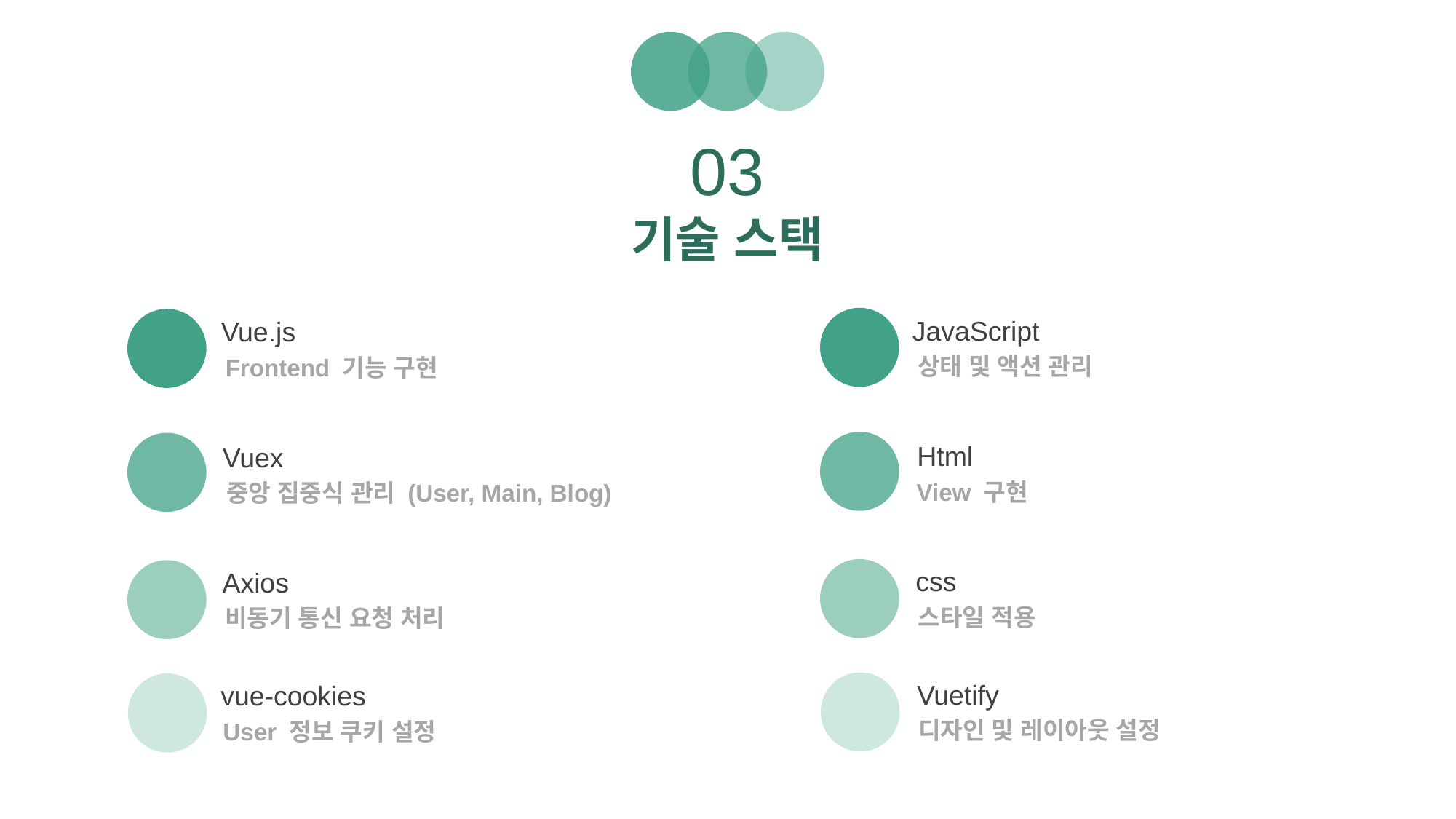

03
기술 스택

JavaScript
상태 및 액션 관리

Vue.js
Frontend 기능 구현

Html
Vuex
View 구현
중앙 집중식 관리 (User, Main, Blog)

css

Axios
스타일 적용
비동기 통신 요청 처리

Vuetify

vue-cookies
디자인 및 레이아웃 설정
User 정보 쿠키 설정